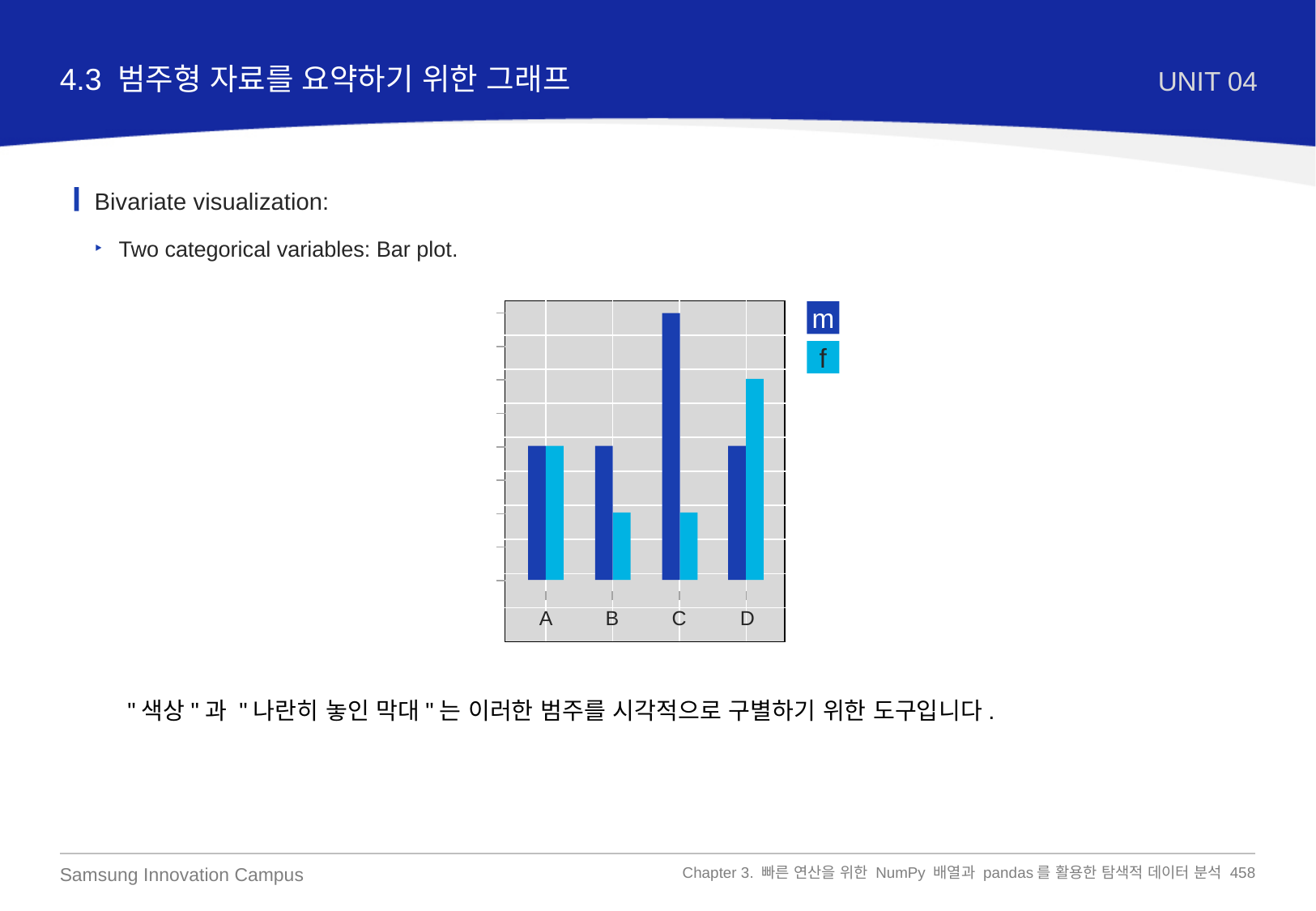

4.3 범주형 자료를 요약하기 위한 그래프
UNIT 04
Bivariate visualization:

Two categorical variables: Bar plot.
|  |  |  |  |  |
| --- | --- | --- | --- | --- |
|  |  |  |  |  |
|  |  |  |  |  |
|  |  |  |  |  |
|  |  |  |  |  |
|  |  |  |  |  |
|  |  |  |  |  |
|  |  |  |  |  |
|  |  |  |  |  |
|  |  |  |  |  |
m

f

A
B
C
D
"색상"과 "나란히 놓인 막대"는 이러한 범주를 시각적으로 구별하기 위한 도구입니다.